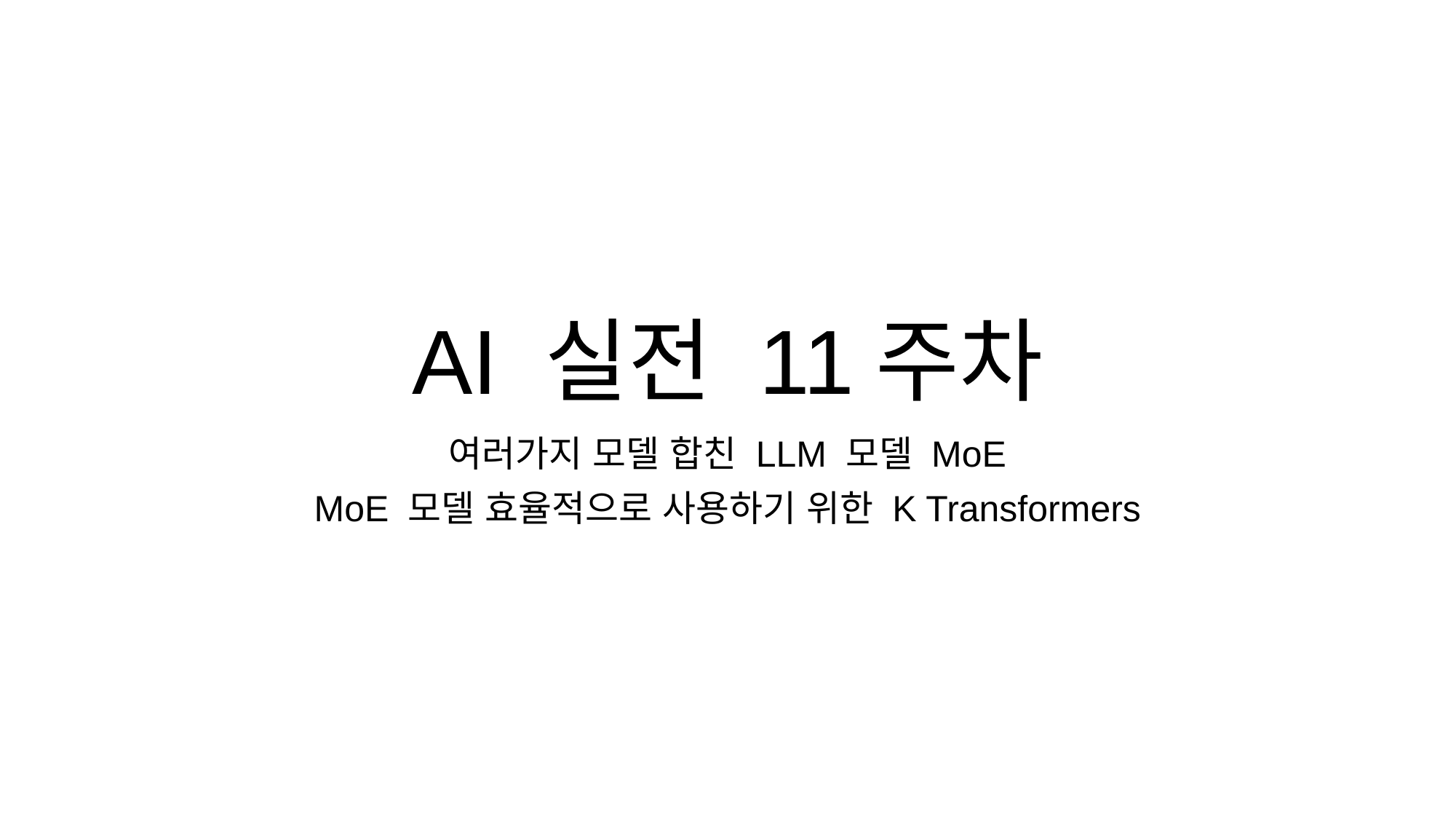

# AI 실전 11주차
여러가지 모델 합친 LLM 모델 MoE
MoE 모델 효율적으로 사용하기 위한 K Transformers